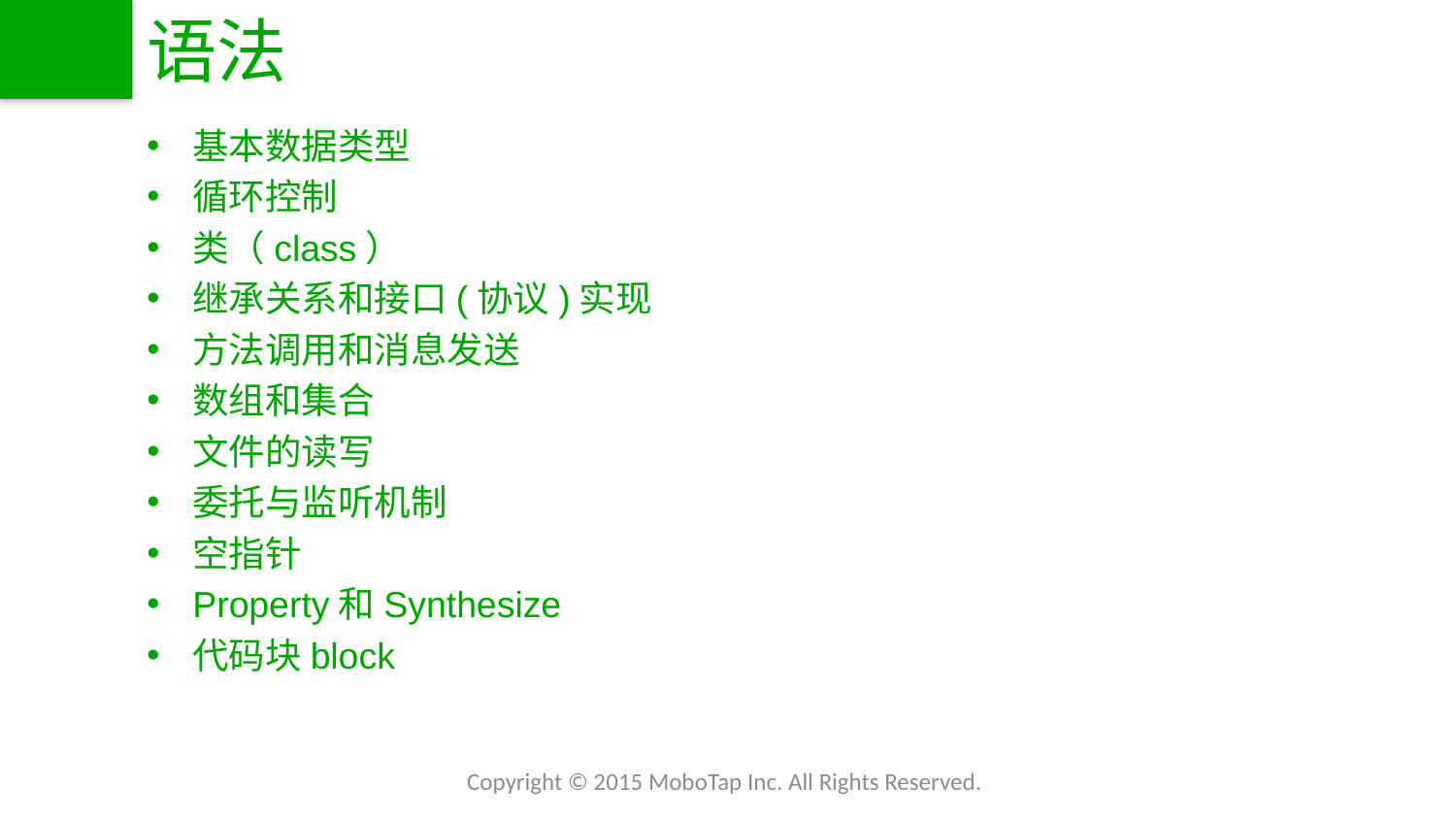

# 语法
基本数据类型
循环控制
类（class）
继承关系和接口(协议)实现
方法调用和消息发送
数组和集合
文件的读写
委托与监听机制
空指针
Property和Synthesize
代码块block

Copyright © 2015 MoboTap Inc. All Rights Reserved.